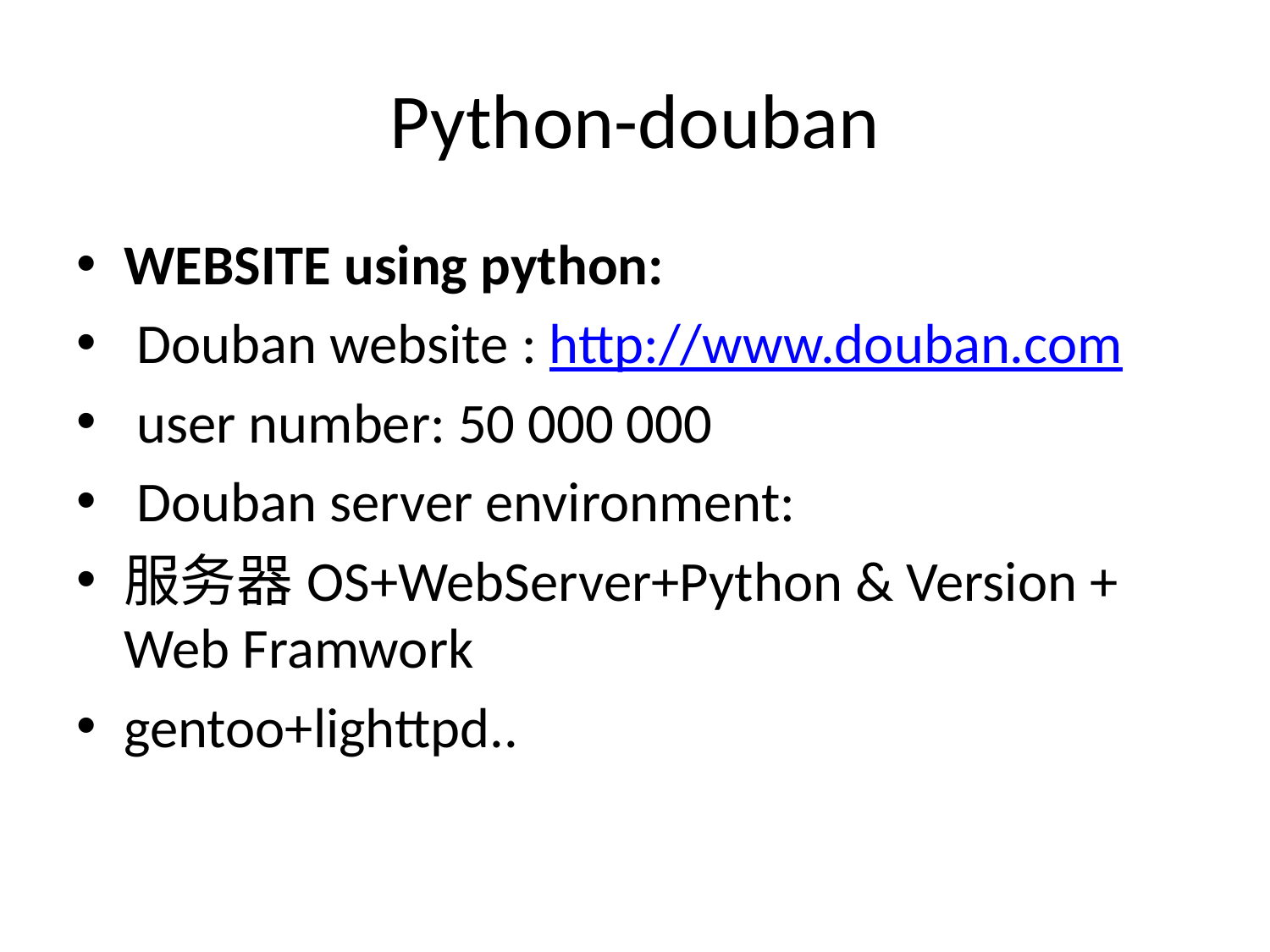

# Python-douban
WEBSITE using python:
 Douban website : http://www.douban.com
 user number: 50 000 000
 Douban server environment:
服务器OS+WebServer+Python & Version + Web Framwork
gentoo+lighttpd..